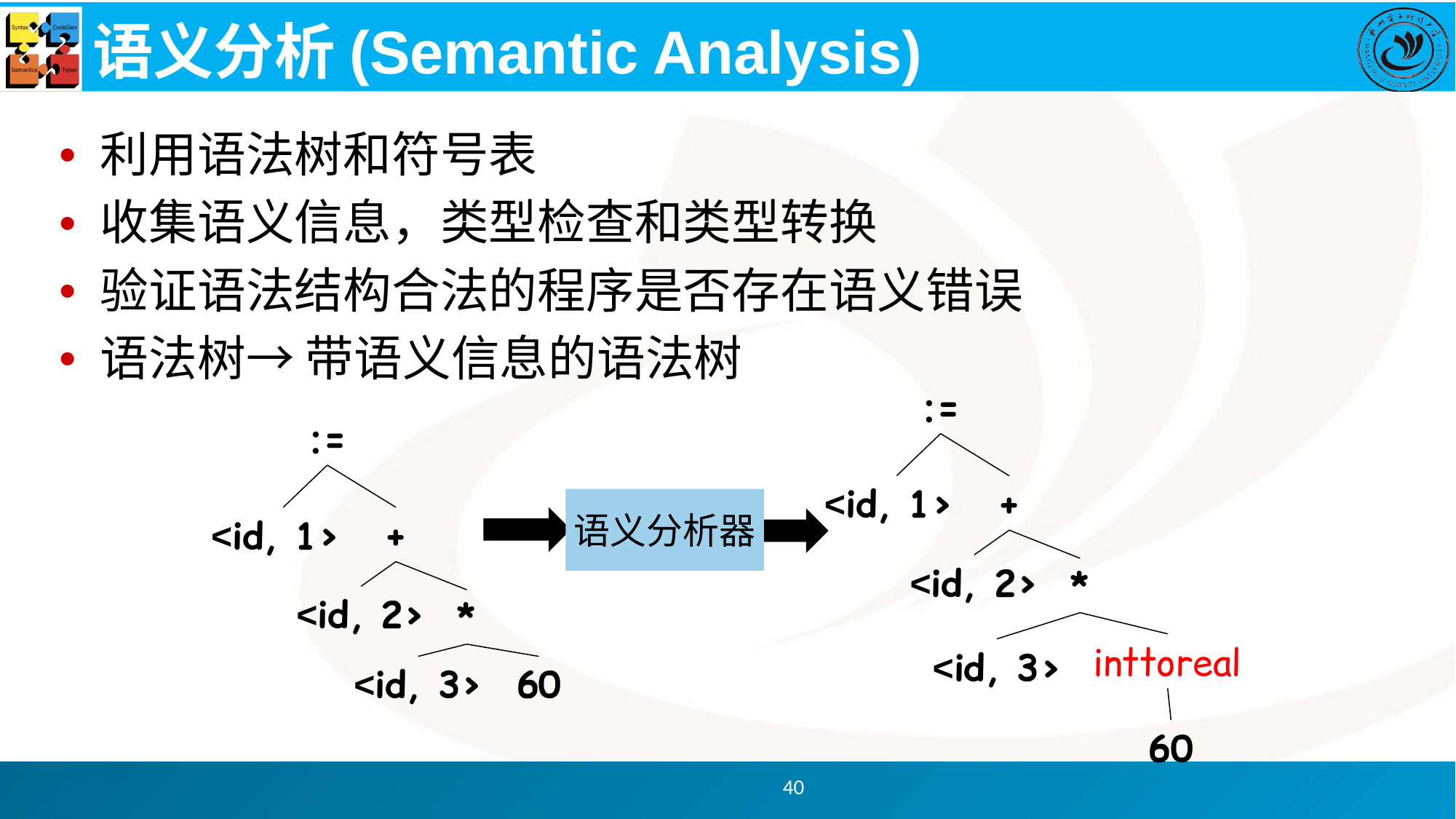

# 语义分析(Semantic Analysis)
利用语法树和符号表
收集语义信息，类型检查和类型转换
验证语法结构合法的程序是否存在语义错误
语法树→ 带语义信息的语法树
:=
<id, 1>
+
<id, 2>
*
inttoreal
<id, 3>
60
:=
<id, 1>
+
<id, 2>
*
<id, 3>
60
语义分析器

40